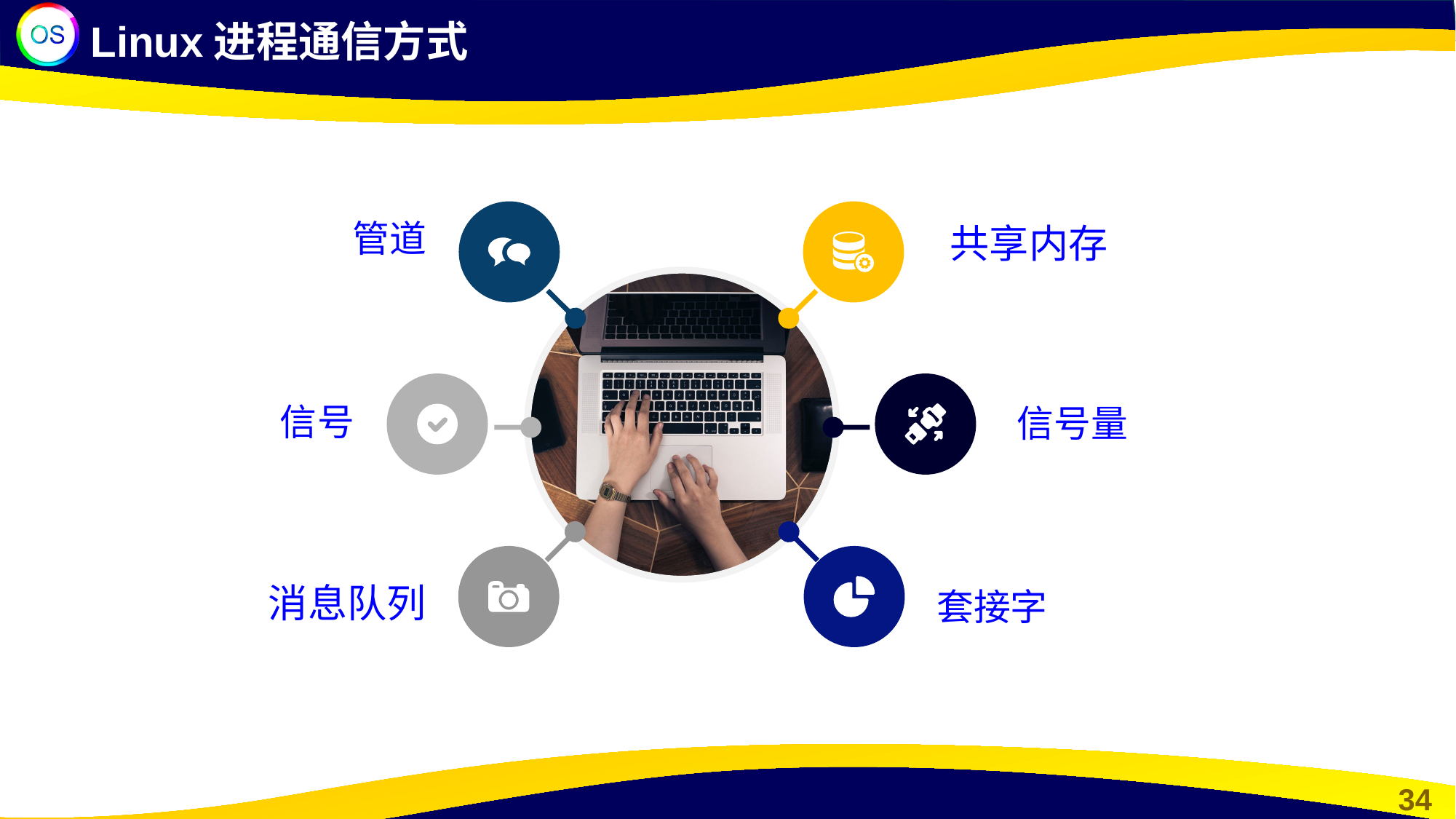

Linux进程通信方式

管道
共享内存

信号
信号量

消息队列

套接字